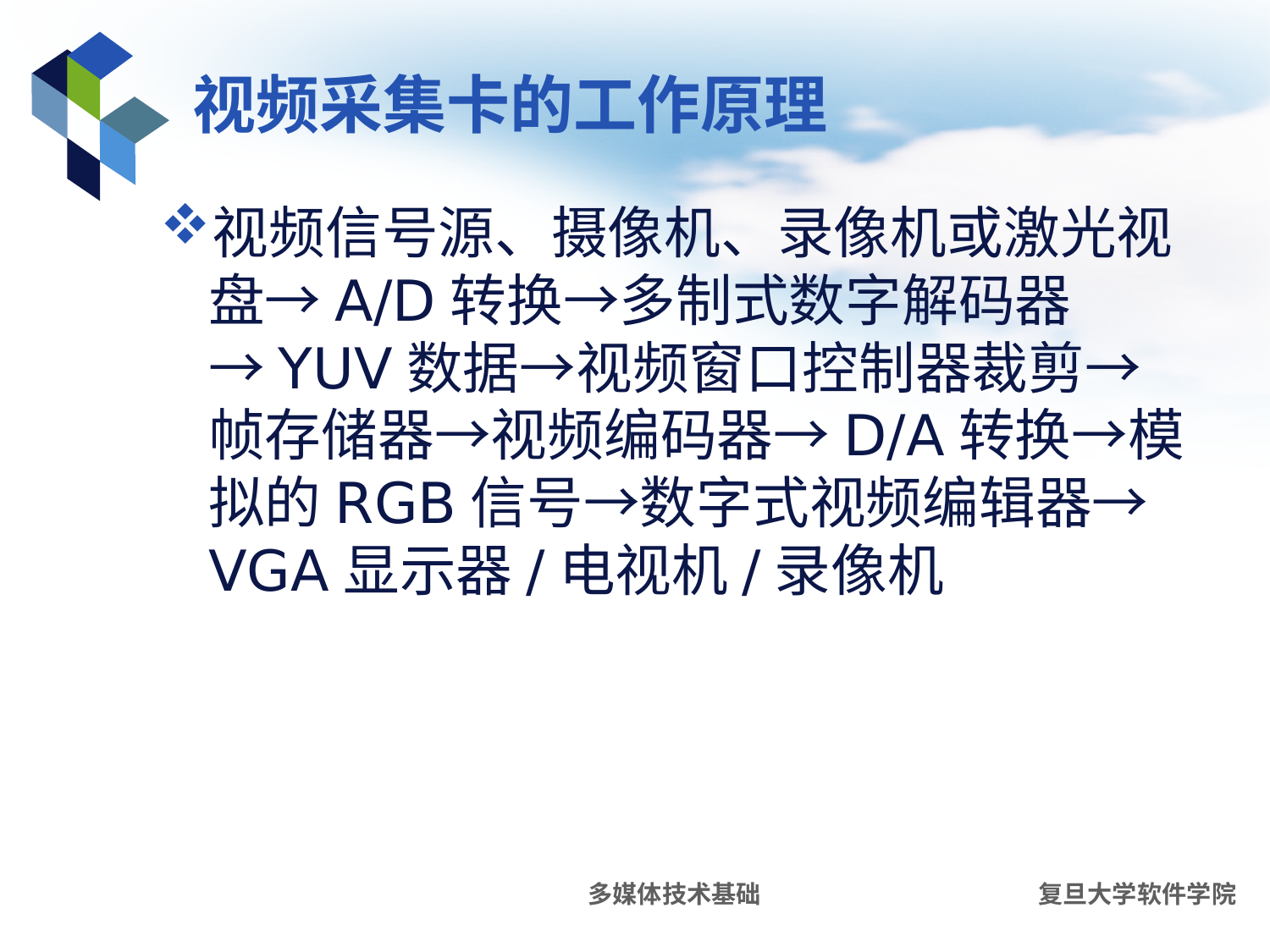

# 视频采集卡的工作原理
视频信号源、摄像机、录像机或激光视盘→A/D转换→多制式数字解码器→YUV数据→视频窗口控制器裁剪→帧存储器→视频编码器→D/A转换→模拟的RGB信号→数字式视频编辑器→ VGA显示器/电视机/录像机
多媒体技术基础